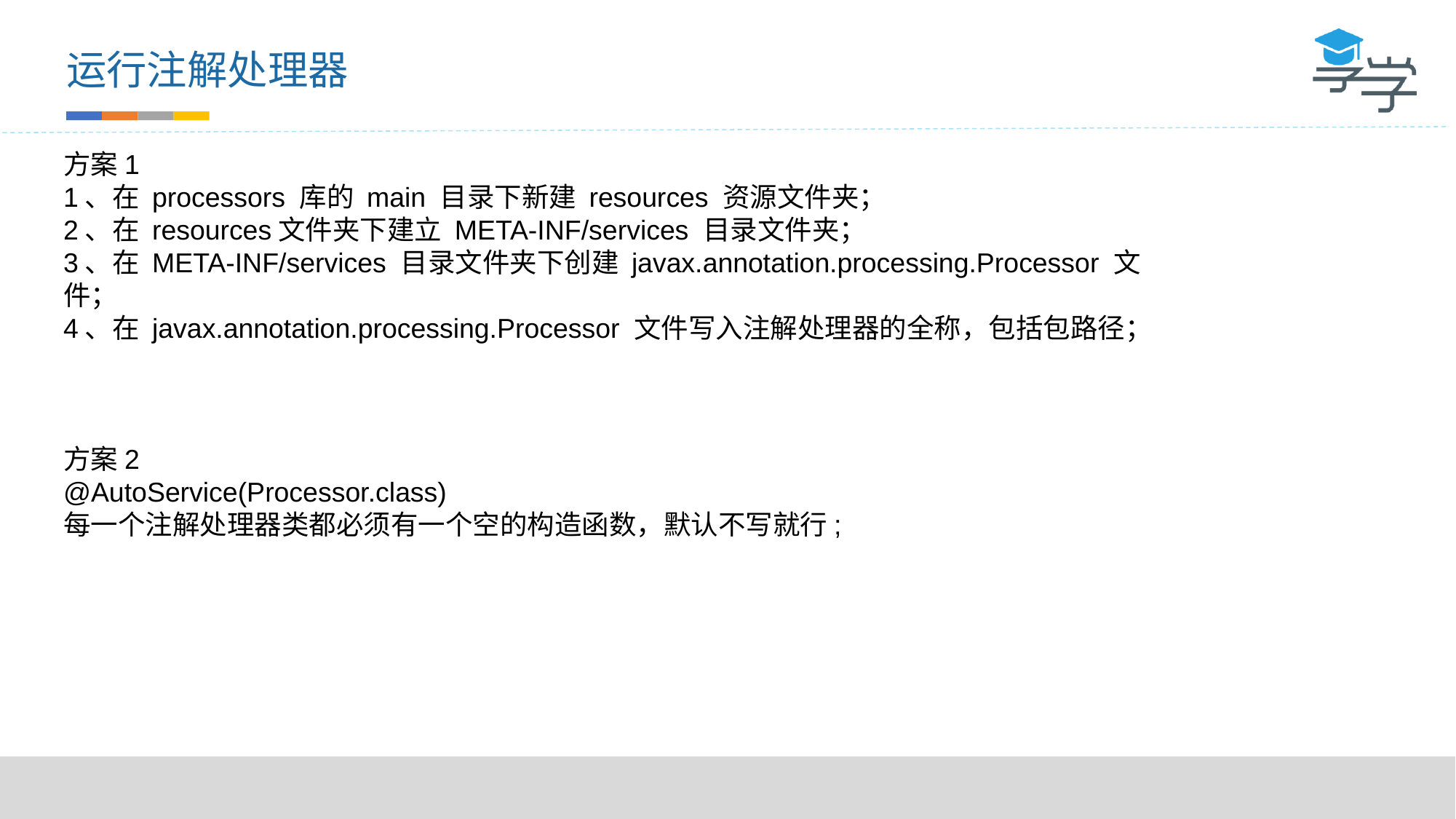

运行注解处理器

方案1
1、在 processors 库的 main 目录下新建 resources 资源文件夹；
2、在 resources文件夹下建立 META-INF/services 目录文件夹；
3、在 META-INF/services 目录文件夹下创建 javax.annotation.processing.Processor 文件；
4、在 javax.annotation.processing.Processor 文件写入注解处理器的全称，包括包路径；

方案2
@AutoService(Processor.class)
每一个注解处理器类都必须有一个空的构造函数，默认不写就行;